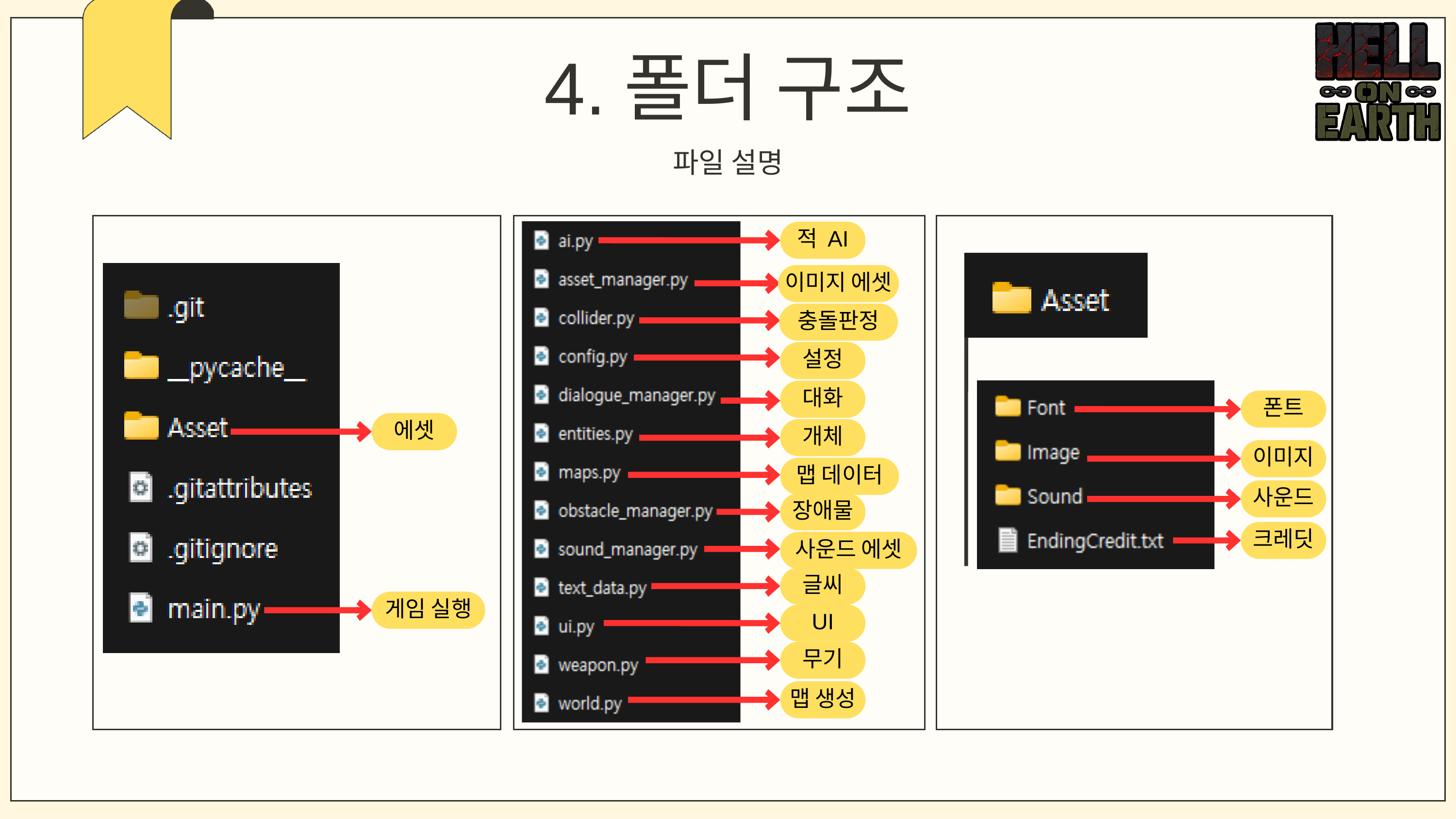

4.폴더 구조
파일 설명

적 AI

이미지 에셋

충돌판정

설정

대화

폰트

에셋

개체

이미지

맵 데이터

사운드

장애물

크레딧

사운드 에셋

글씨

게임 실행

UI

무기

맵 생성